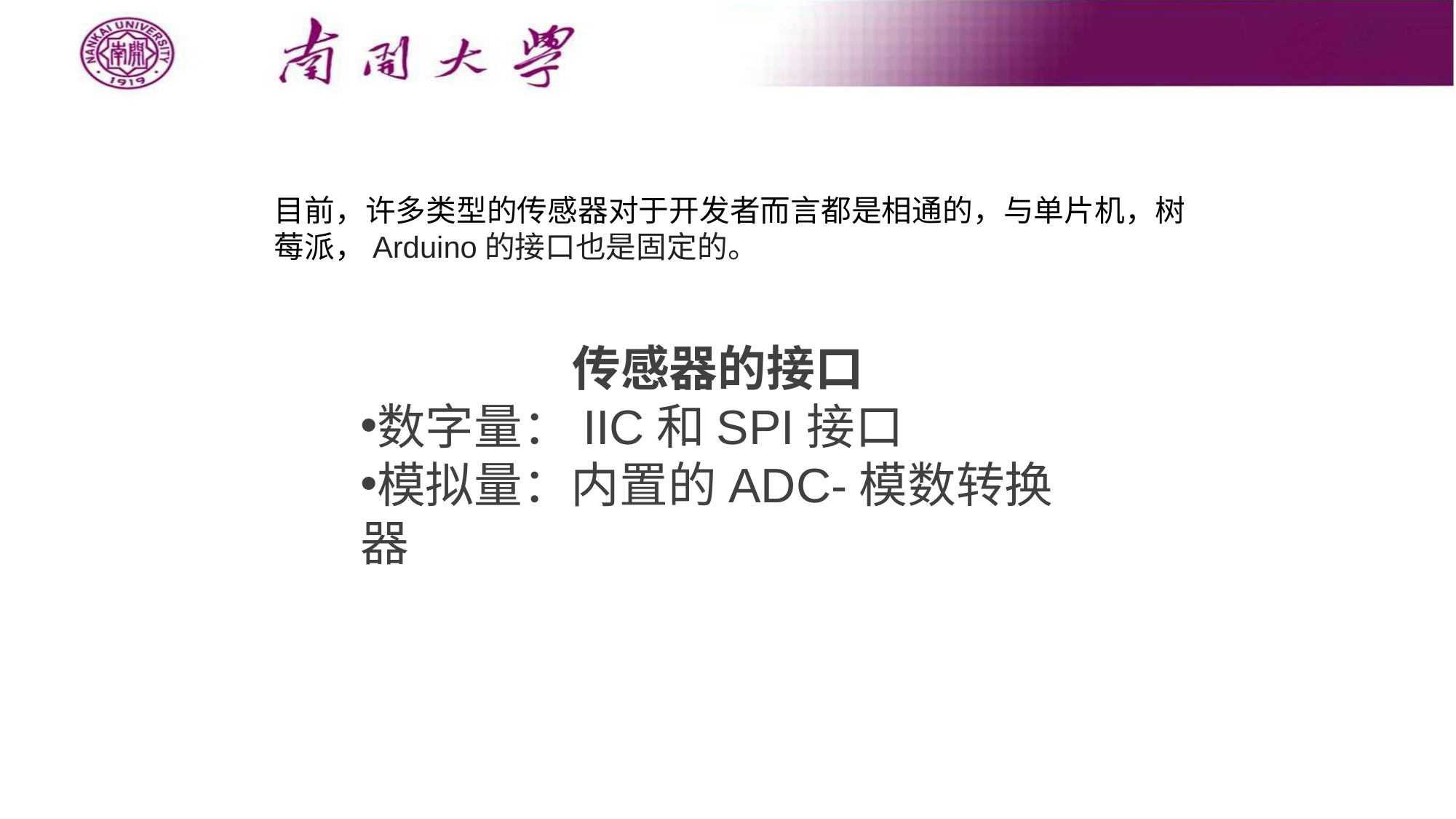

目前，许多类型的传感器对于开发者而言都是相通的，与单片机，树莓派，Arduino的接口也是固定的。
传感器的接口
数字量：IIC和SPI接口
模拟量：内置的ADC-模数转换器